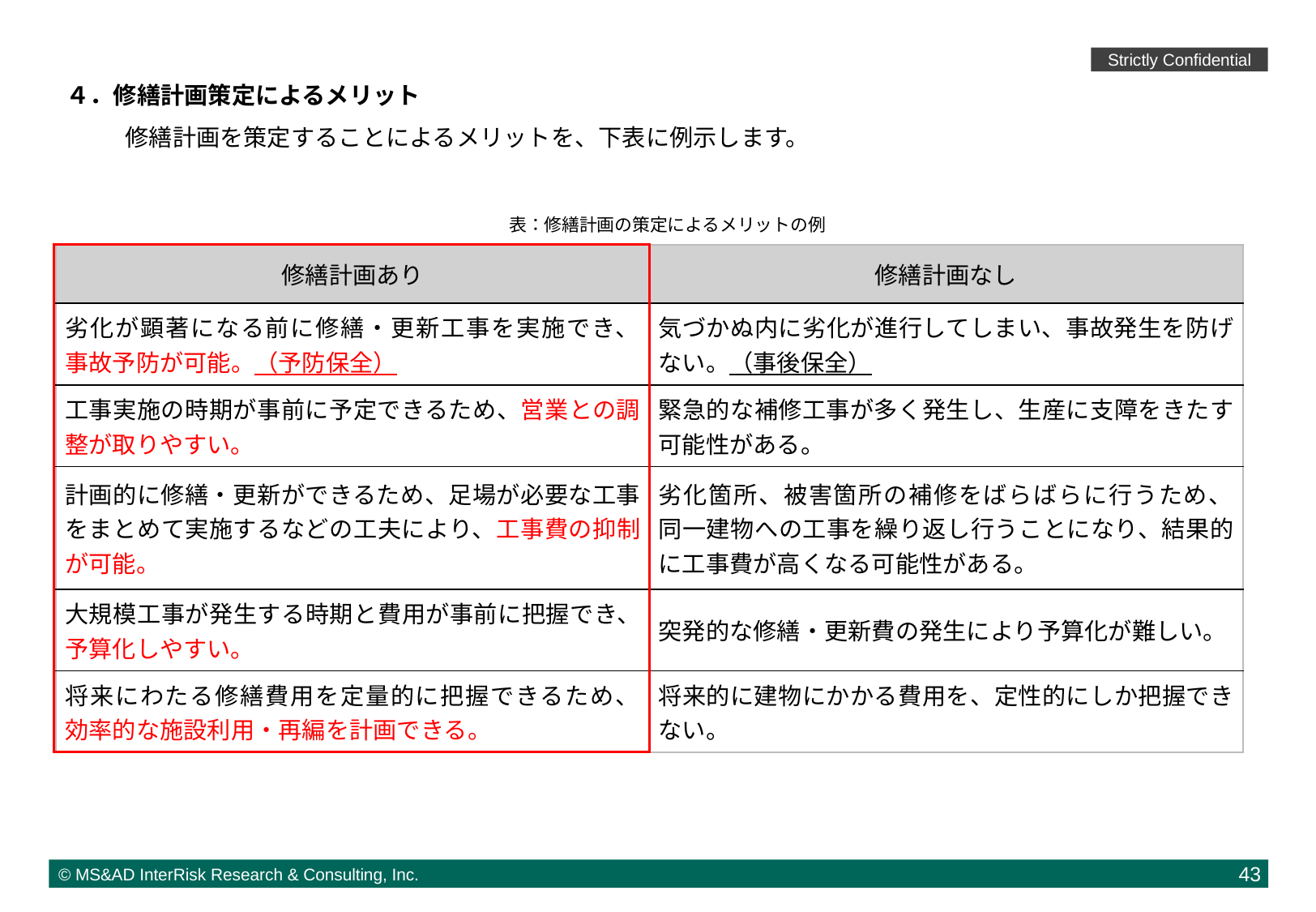

４．修繕計画策定によるメリット
　修繕計画を策定することによるメリットを、下表に例示します。
　表：修繕計画の策定によるメリットの例
|  |
| --- |
| 修繕計画あり | 修繕計画なし |
| --- | --- |
| 劣化が顕著になる前に修繕・更新工事を実施でき、 事故予防が可能。（予防保全） | 気づかぬ内に劣化が進行してしまい、事故発生を防げない。（事後保全） |
| 工事実施の時期が事前に予定できるため、営業との調整が取りやすい。 | 緊急的な補修工事が多く発生し、生産に支障をきたす可能性がある。 |
| 計画的に修繕・更新ができるため、足場が必要な工事をまとめて実施するなどの工夫により、工事費の抑制が可能。 | 劣化箇所、被害箇所の補修をばらばらに行うため、 同一建物への工事を繰り返し行うことになり、結果的に工事費が高くなる可能性がある。 |
| 大規模工事が発生する時期と費用が事前に把握でき、予算化しやすい。 | 突発的な修繕・更新費の発生により予算化が難しい。 |
| 将来にわたる修繕費用を定量的に把握できるため、 効率的な施設利用・再編を計画できる。 | 将来的に建物にかかる費用を、定性的にしか把握できない。 |
43